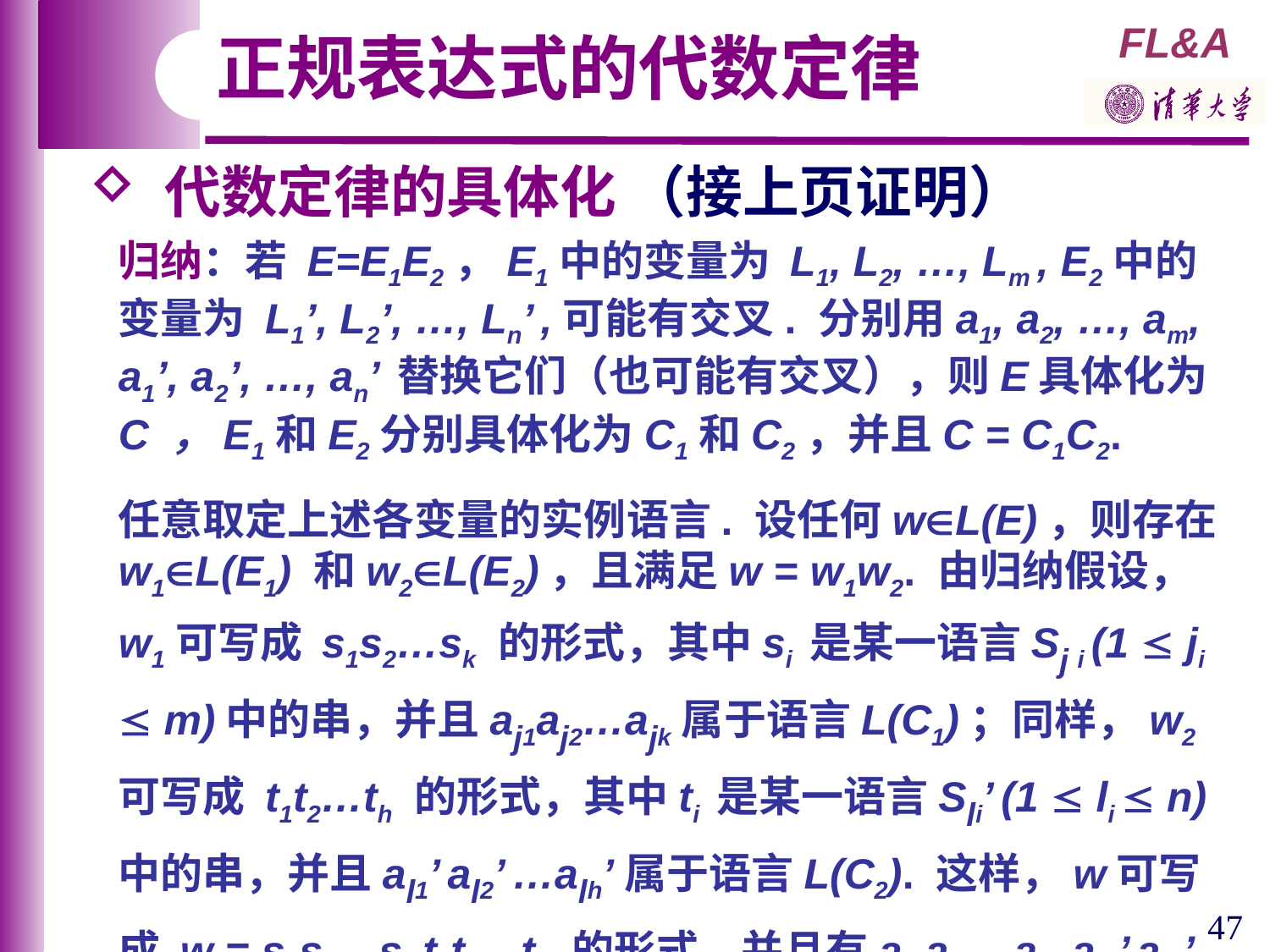

正规表达式的代数定律
 代数定律的具体化 （接上页证明）
归纳：若 E=E1E2，E1中的变量为 L1, L2, …, Lm , E2中的变量为 L1’, L2’, …, Ln’ ,可能有交叉. 分别用a1, a2, …, am, a1’, a2’, …, an’ 替换它们（也可能有交叉），则E具体化为 C ，E1和E2分别具体化为C1和C2，并且C = C1C2.
任意取定上述各变量的实例语言. 设任何w∈L(E)，则存在 w1∈L(E1) 和w2∈L(E2)，且满足w = w1w2. 由归纳假设，w1可写成 s1s2…sk 的形式，其中si 是某一语言Sj i (1 ≤ ji ≤ m)中的串，并且aj1aj2…ajk属于语言L(C1)；同样，w2可写成 t1t2…th 的形式，其中ti 是某一语言Sli’ (1 ≤ li ≤ n)中的串，并且al1’ al2’ …alh’属于语言L(C2). 这样，w可写成 w = s1s2…sk t1t2…th 的形式，并且有aj1aj2…ajk al1’ al2’ …alh’属于语言L (C).
对于E=E1+E2 和 E=E1* 的情形，可以类似证明.
47